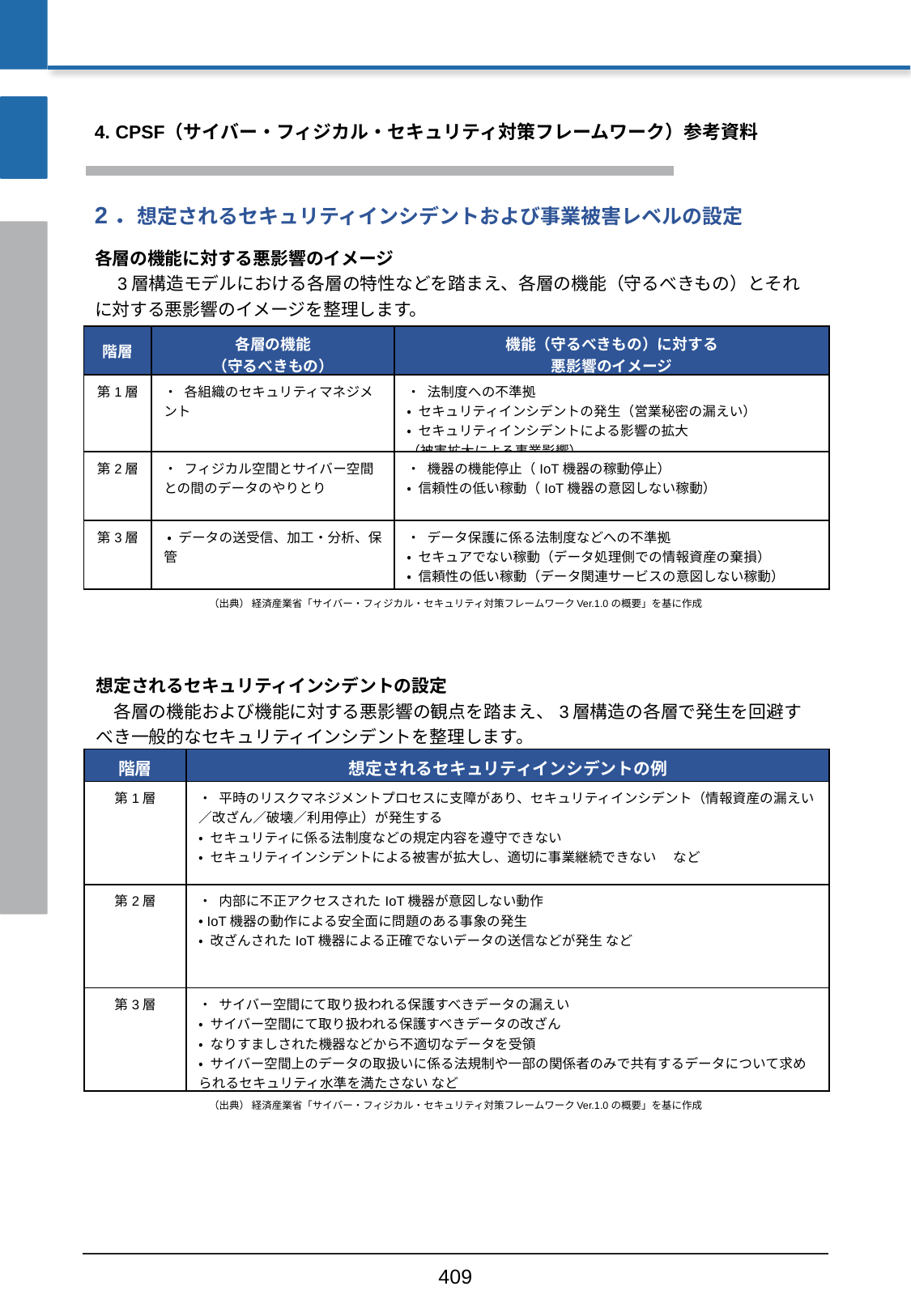

4. CPSF（サイバー・フィジカル・セキュリティ対策フレームワーク）参考資料
2．想定されるセキュリティインシデントおよび事業被害レベルの設定
| 各層の機能に対する悪影響のイメージ 　3層構造モデルにおける各層の特性などを踏まえ、各層の機能（守るべきもの）とそれに対する悪影響のイメージを整理します。 |
| --- |
|  |

| 階層 | 各層の機能 （守るべきもの） | 機能（守るべきもの）に対する 悪影響のイメージ |
| --- | --- | --- |
| 第1層 | • 各組織のセキュリティマネジメント | • 法制度への不準拠 • セキュリティインシデントの発生（営業秘密の漏えい） • セキュリティインシデントによる影響の拡大 （被害拡大による事業影響） |
| 第2層 | • フィジカル空間とサイバー空間との間のデータのやりとり | • 機器の機能停止（IoT機器の稼動停止） • 信頼性の低い稼動（IoT機器の意図しない稼動） |
| 第3層 | • データの送受信、加工・分析、保管 | • データ保護に係る法制度などへの不準拠 • セキュアでない稼動（データ処理側での情報資産の棄損） • 信頼性の低い稼動（データ関連サービスの意図しない稼動） |
（出典） 経済産業省「サイバー・フィジカル・セキュリティ対策フレームワークVer.1.0の概要」を基に作成
| 想定されるセキュリティインシデントの設定 　各層の機能および機能に対する悪影響の観点を踏まえ、3層構造の各層で発生を回避すべき一般的なセキュリティインシデントを整理します。 |
| --- |
|  |
| 階層 | 想定されるセキュリティインシデントの例 |
| --- | --- |
| 第1層 | • 平時のリスクマネジメントプロセスに支障があり、セキュリティインシデント（情報資産の漏えい／改ざん／破壊／利用停止）が発生する • セキュリティに係る法制度などの規定内容を遵守できない • セキュリティインシデントによる被害が拡大し、適切に事業継続できない 　など |
| 第2層 | • 内部に不正アクセスされたIoT機器が意図しない動作 • IoT機器の動作による安全面に問題のある事象の発生 • 改ざんされたIoT機器による正確でないデータの送信などが発生 など |
| 第3層 | • サイバー空間にて取り扱われる保護すべきデータの漏えい • サイバー空間にて取り扱われる保護すべきデータの改ざん • なりすましされた機器などから不適切なデータを受領 • サイバー空間上のデータの取扱いに係る法規制や一部の関係者のみで共有するデータについて求められるセキュリティ水準を満たさない など |
（出典） 経済産業省「サイバー・フィジカル・セキュリティ対策フレームワークVer.1.0の概要」を基に作成
409